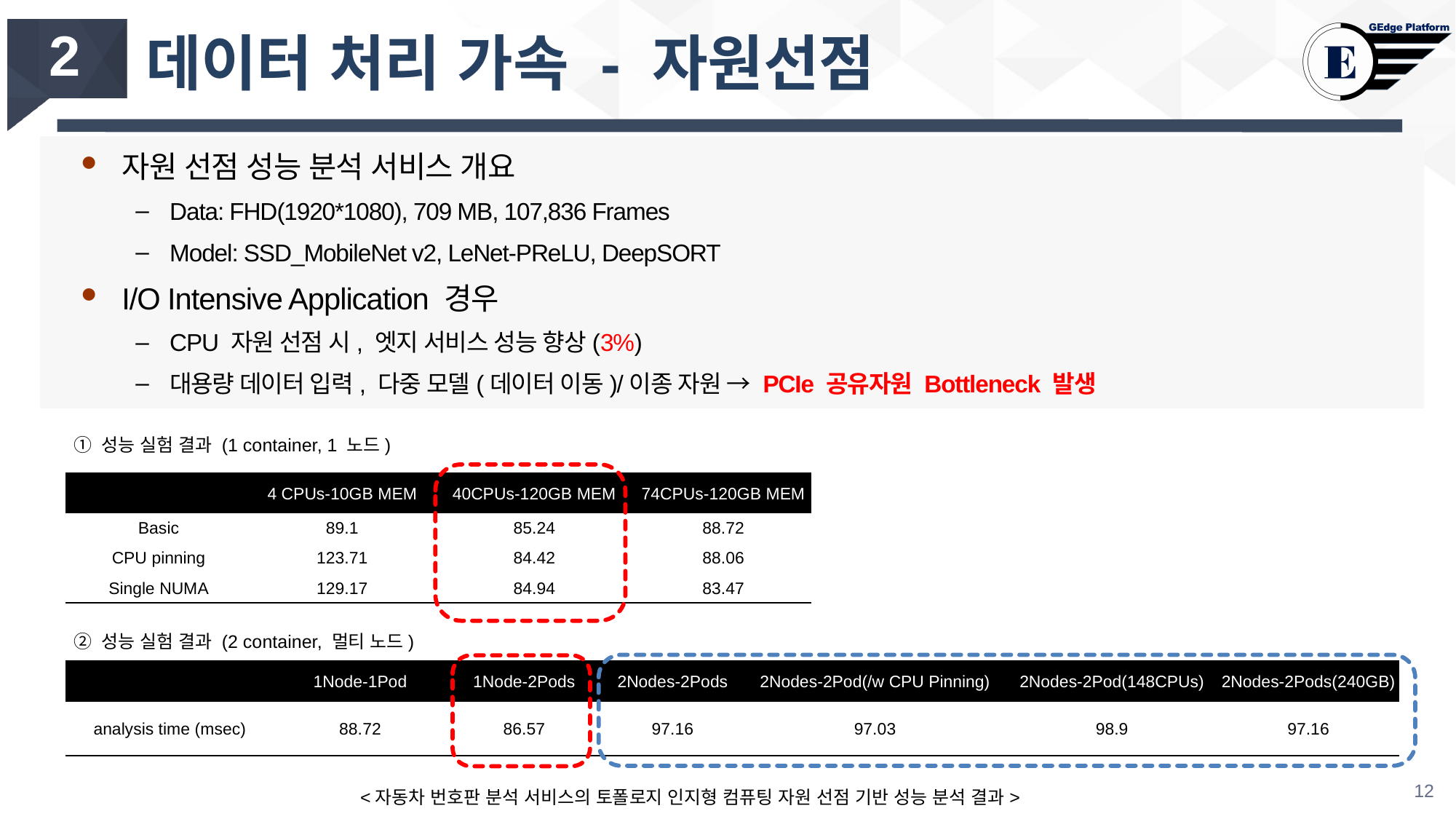

# 데이터 처리 가속 - 자원선점
2

자원 선점 성능 분석 서비스 개요
Data: FHD(1920*1080), 709 MB, 107,836 Frames
Model: SSD_MobileNet v2, LeNet-PReLU, DeepSORT
I/O Intensive Application 경우
CPU 자원 선점 시, 엣지 서비스 성능 향상(3%)
대용량 데이터 입력, 다중 모델(데이터 이동)/이종 자원 → PCIe 공유자원 Bottleneck 발생
① 성능 실험 결과 (1 container, 1 노드)

|  | 4 CPUs-10GB MEM | 40CPUs-120GB MEM | 74CPUs-120GB MEM |
| --- | --- | --- | --- |
| Basic | 89.1 | 85.24 | 88.72 |
| CPU pinning | 123.71 | 84.42 | 88.06 |
| Single NUMA | 129.17 | 84.94 | 83.47 |
② 성능 실험 결과 (2 container, 멀티 노드)

|  | 1Node-1Pod | 1Node-2Pods | 2Nodes-2Pods | 2Nodes-2Pod(/w CPU Pinning) | 2Nodes-2Pod(148CPUs) | 2Nodes-2Pods(240GB) |
| --- | --- | --- | --- | --- | --- | --- |
| analysis time (msec) | 88.72 | 86.57 | 97.16 | 97.03 | 98.9 | 97.16 |
12
<자동차 번호판 분석 서비스의 토폴로지 인지형 컴퓨팅 자원 선점 기반 성능 분석 결과>